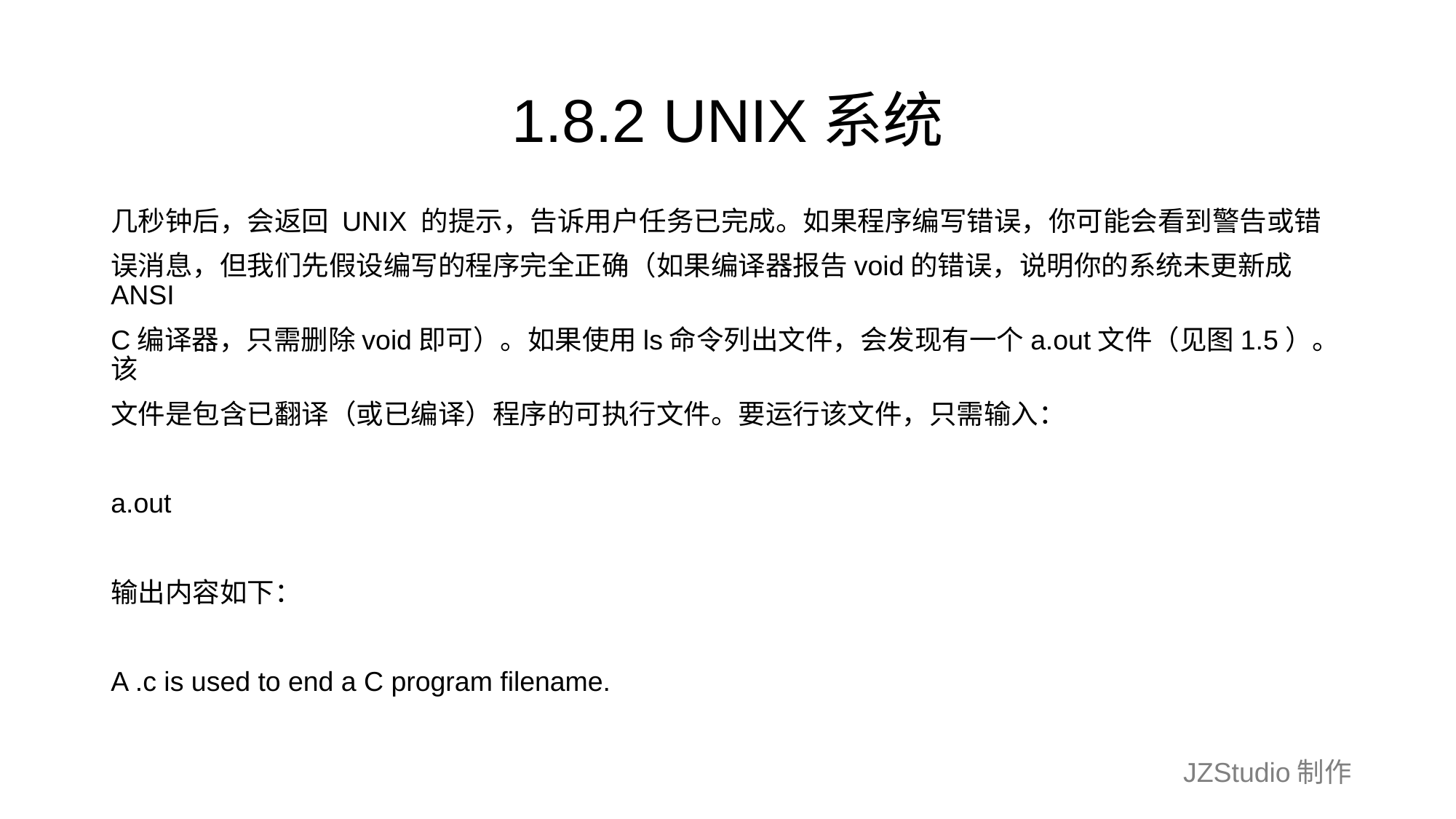

# 1.8.2 UNIX系统
几秒钟后，会返回 UNIX 的提示，告诉用户任务已完成。如果程序编写错误，你可能会看到警告或错
误消息，但我们先假设编写的程序完全正确（如果编译器报告void的错误，说明你的系统未更新成ANSI
C编译器，只需删除void即可）。如果使用ls命令列出文件，会发现有一个a.out文件（见图1.5）。该
文件是包含已翻译（或已编译）程序的可执行文件。要运行该文件，只需输入：

a.out

输出内容如下：

A .c is used to end a C program filename.